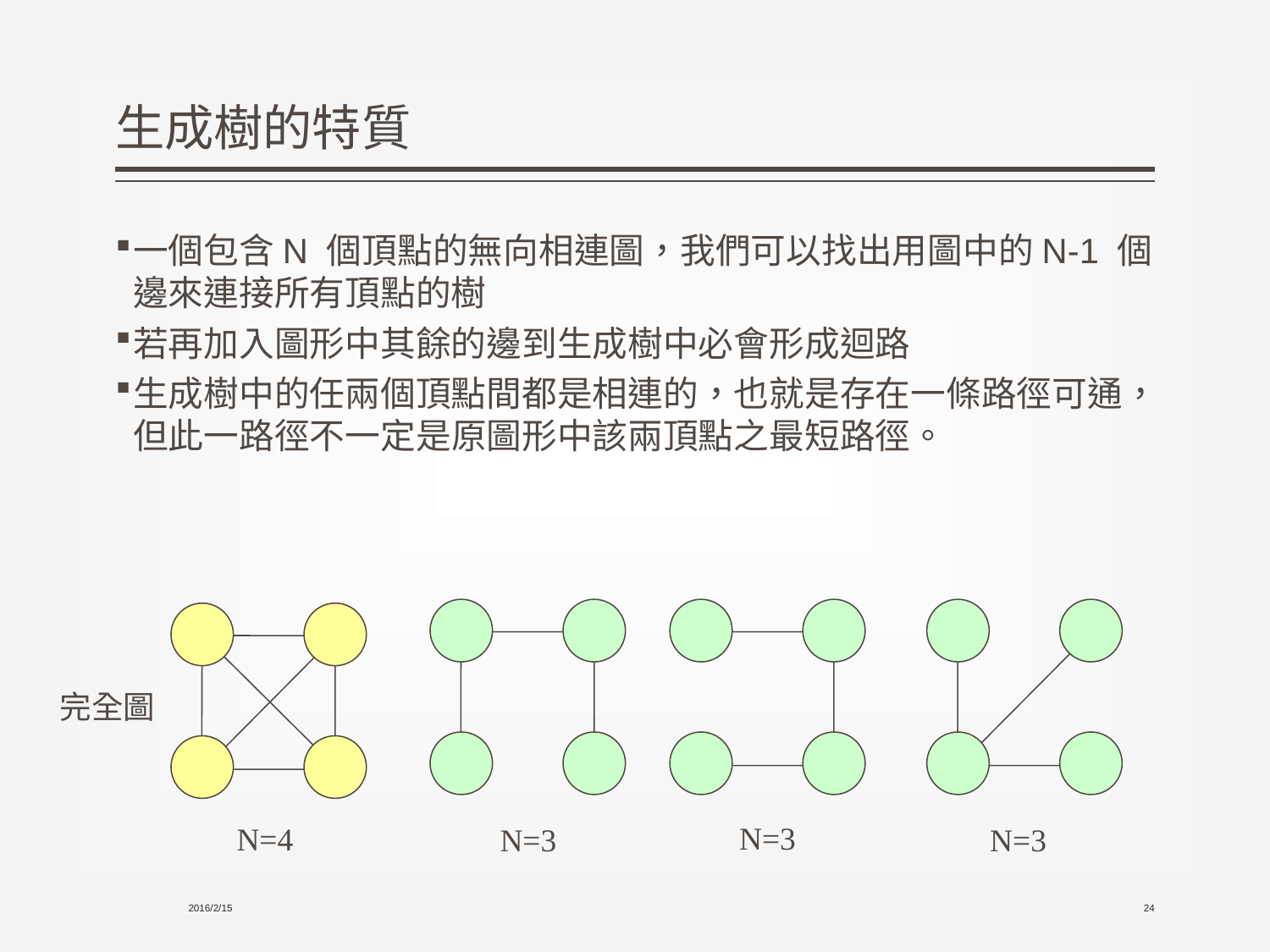

# 生成樹的特質
一個包含N 個頂點的無向相連圖，我們可以找出用圖中的N-1 個邊來連接所有頂點的樹
若再加入圖形中其餘的邊到生成樹中必會形成迴路
生成樹中的任兩個頂點間都是相連的，也就是存在一條路徑可通，但此一路徑不一定是原圖形中該兩頂點之最短路徑。

完全圖

N=3
N=4
N=3
N=3
2016/2/15
24